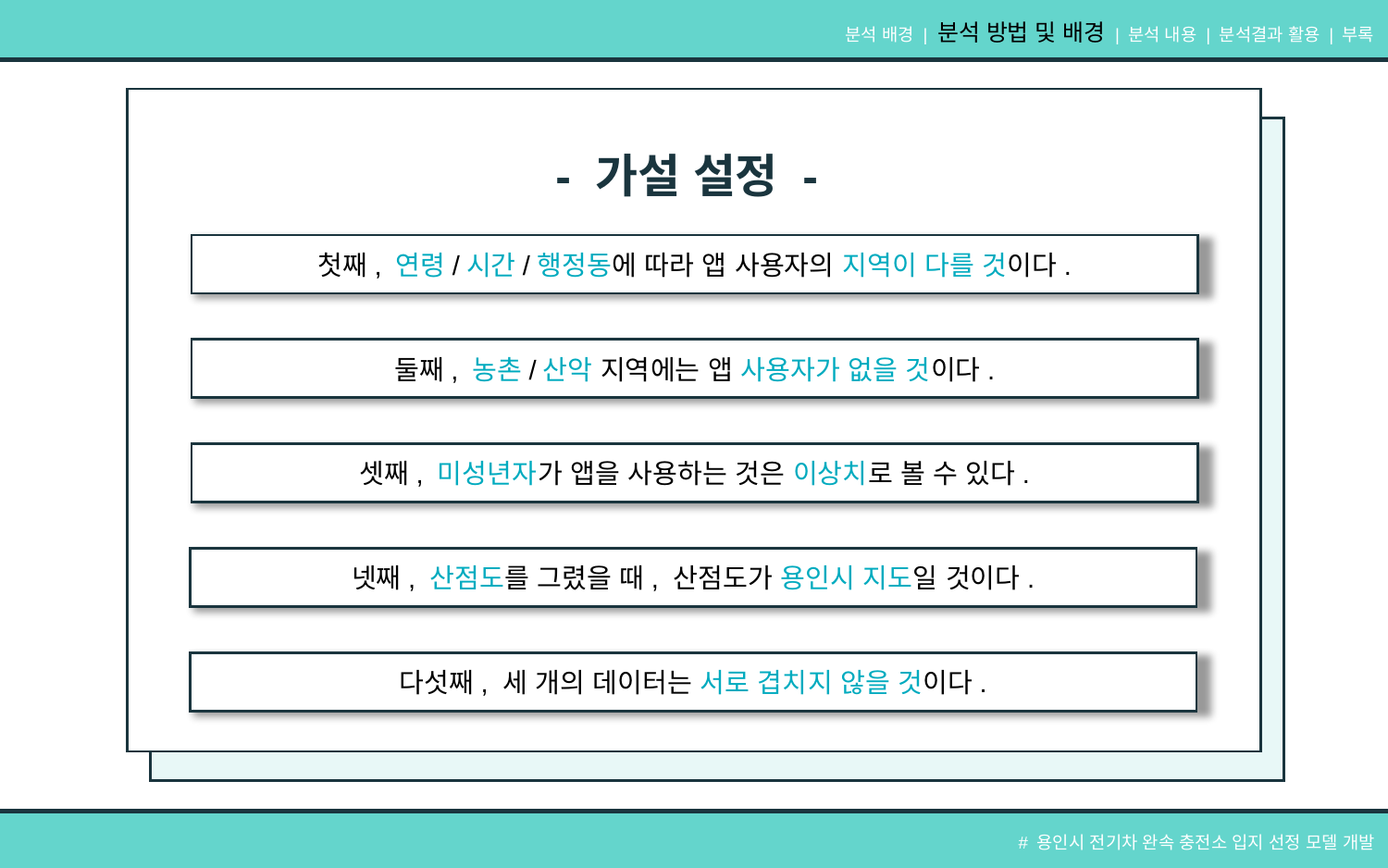

분석 배경 | 분석 방법 및 배경 | 분석 내용 | 분석결과 활용 | 부록

- 가설 설정 -

첫째, 연령/시간/행정동에 따라 앱 사용자의 지역이 다를 것이다.
둘째, 농촌/산악 지역에는 앱 사용자가 없을 것이다.
셋째, 미성년자가 앱을 사용하는 것은 이상치로 볼 수 있다.
넷째, 산점도를 그렸을 때, 산점도가 용인시 지도일 것이다.
다섯째, 세 개의 데이터는 서로 겹치지 않을 것이다.

# 용인시 전기차 완속 충전소 입지 선정 모델 개발